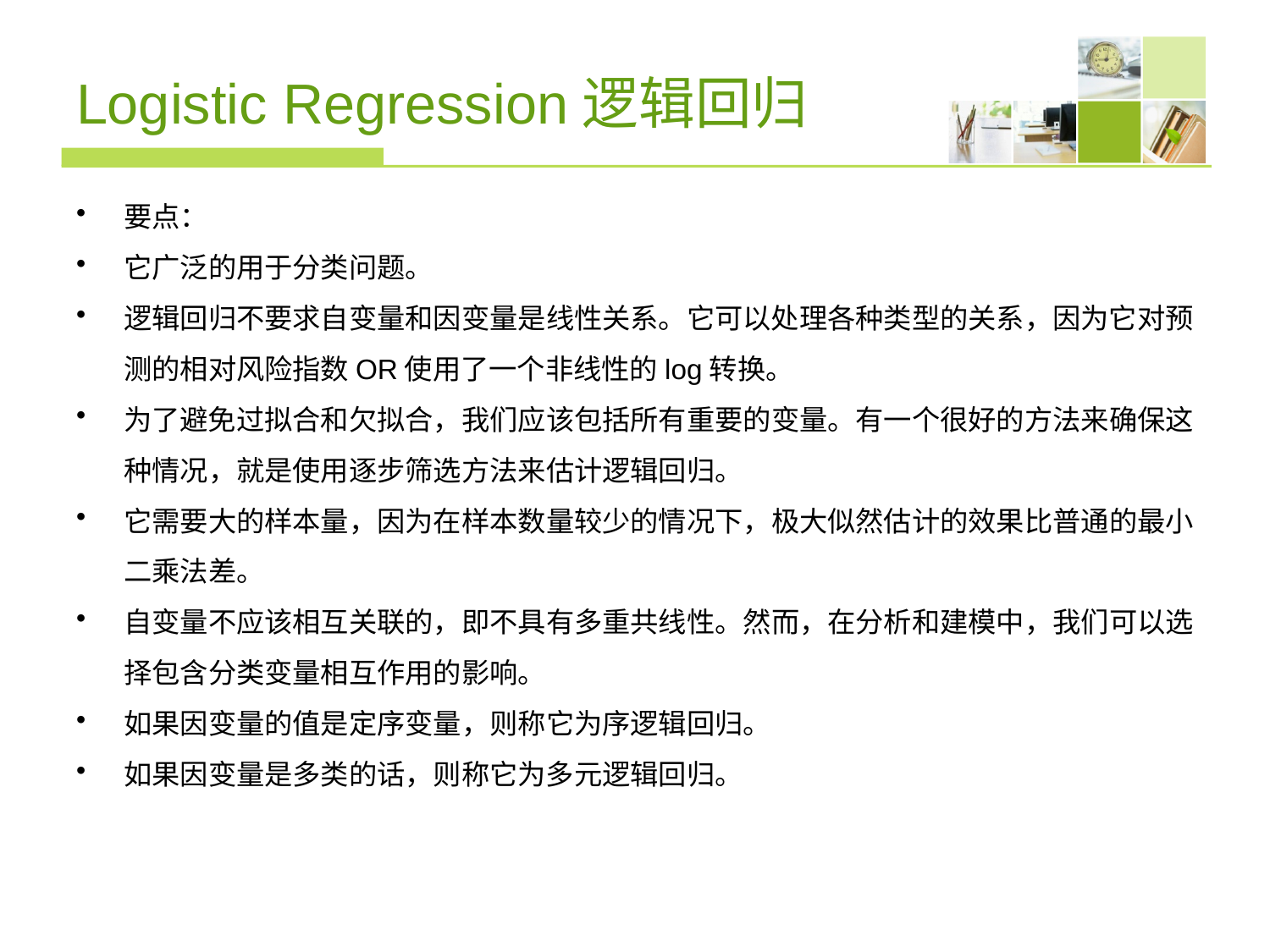

# Logistic Regression逻辑回归
要点：
它广泛的用于分类问题。
逻辑回归不要求自变量和因变量是线性关系。它可以处理各种类型的关系，因为它对预测的相对风险指数OR使用了一个非线性的log转换。
为了避免过拟合和欠拟合，我们应该包括所有重要的变量。有一个很好的方法来确保这种情况，就是使用逐步筛选方法来估计逻辑回归。
它需要大的样本量，因为在样本数量较少的情况下，极大似然估计的效果比普通的最小二乘法差。
自变量不应该相互关联的，即不具有多重共线性。然而，在分析和建模中，我们可以选择包含分类变量相互作用的影响。
如果因变量的值是定序变量，则称它为序逻辑回归。
如果因变量是多类的话，则称它为多元逻辑回归。